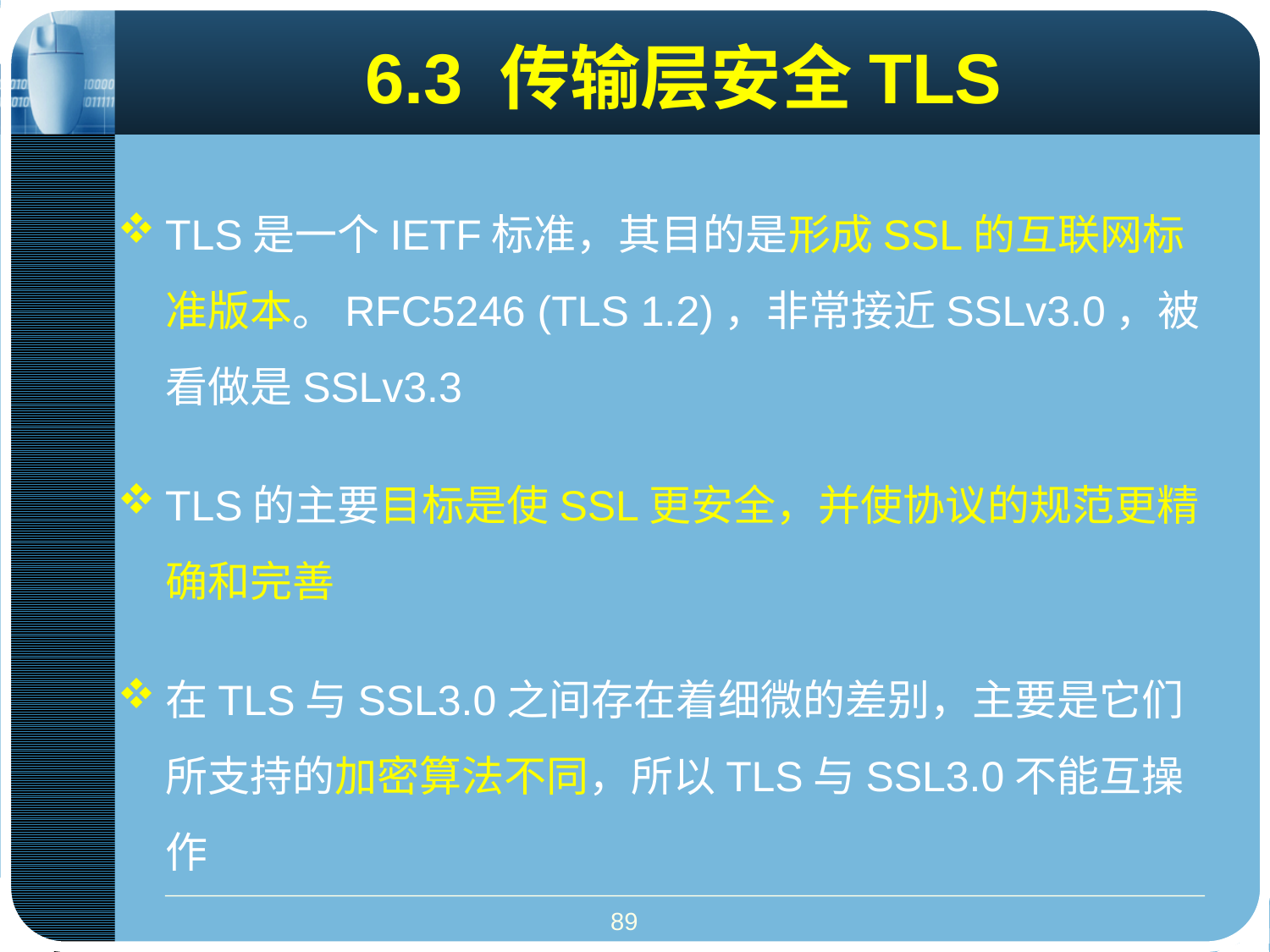

# 6.3 传输层安全TLS
TLS是一个IETF标准，其目的是形成SSL的互联网标准版本。RFC5246 (TLS 1.2)，非常接近SSLv3.0，被看做是SSLv3.3
TLS的主要目标是使SSL更安全，并使协议的规范更精确和完善
在TLS与SSL3.0之间存在着细微的差别，主要是它们所支持的加密算法不同，所以TLS与SSL3.0不能互操作
89